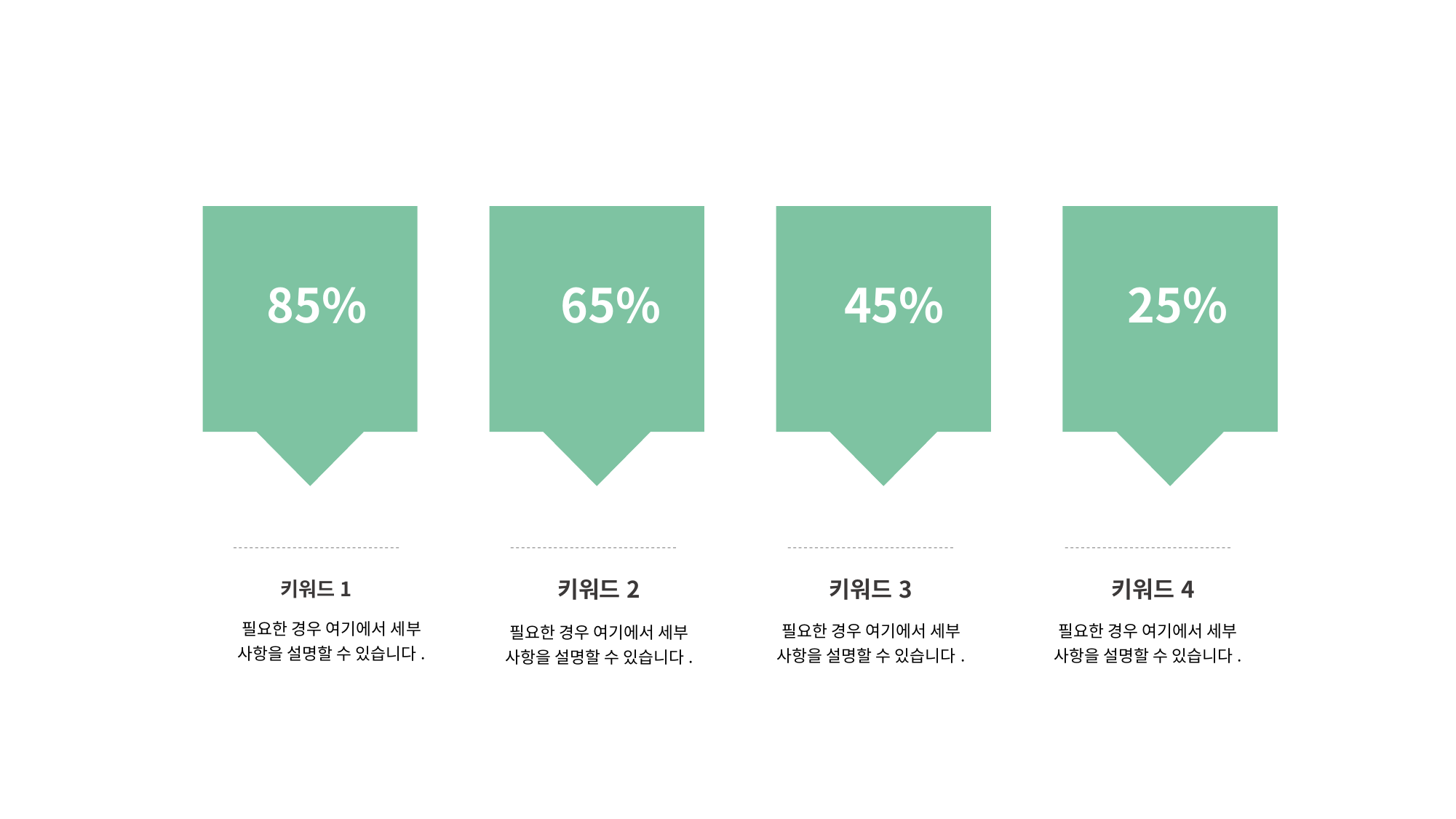

85%
65%
45%
25%
키워드2
키워드3
키워드4
키워드1

필요한 경우 여기에서 세부 사항을 설명할 수 있습니다.

필요한 경우 여기에서 세부 사항을 설명할 수 있습니다.

필요한 경우 여기에서 세부 사항을 설명할 수 있습니다.

필요한 경우 여기에서 세부 사항을 설명할 수 있습니다.